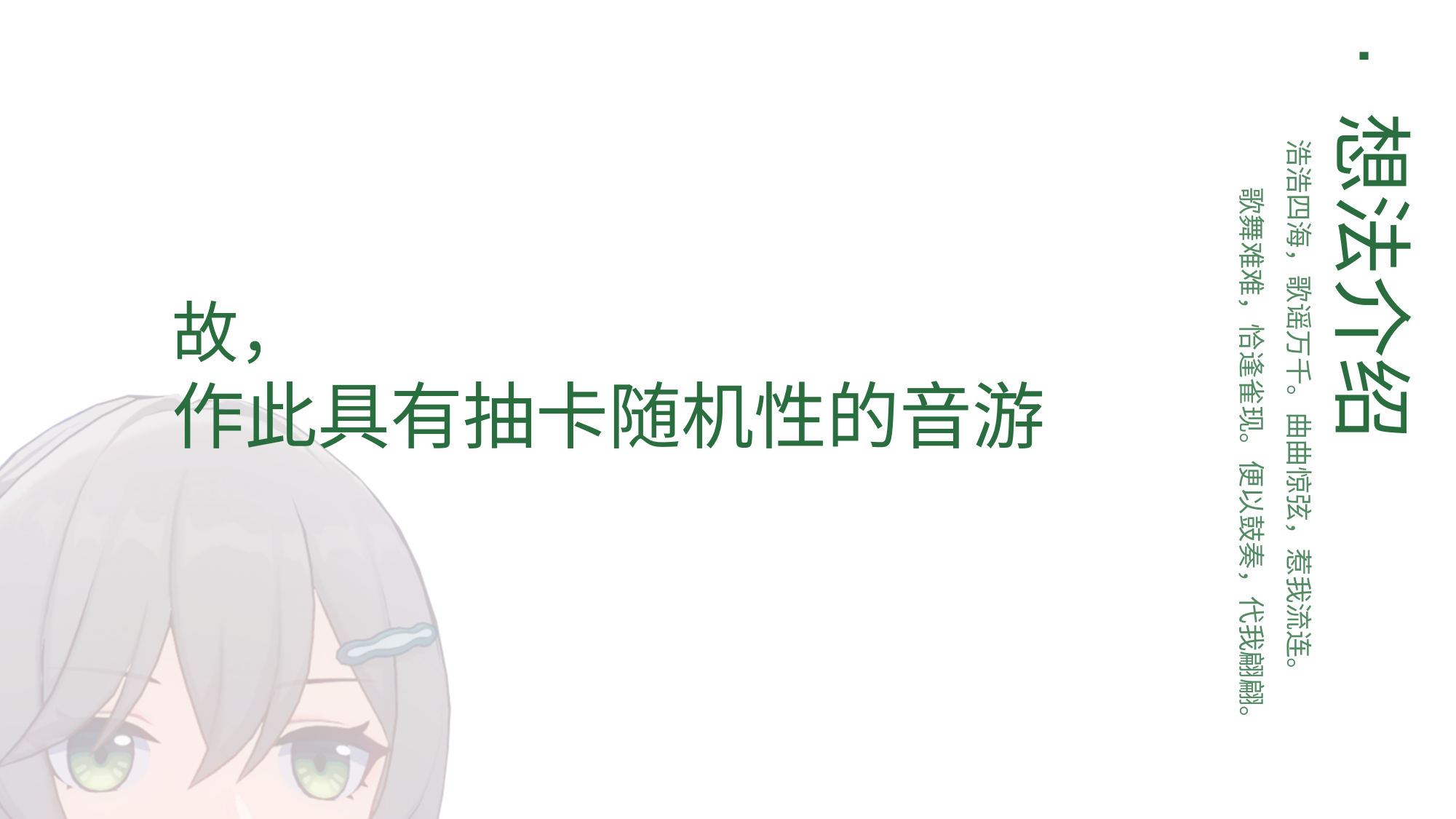

· 想法介绍
浩浩四海，歌谣万千。曲曲惊弦，惹我流连。
歌舞难难，恰逢雀现。便以鼓奏，代我翩翩。
故，
作此具有抽卡随机性的音游